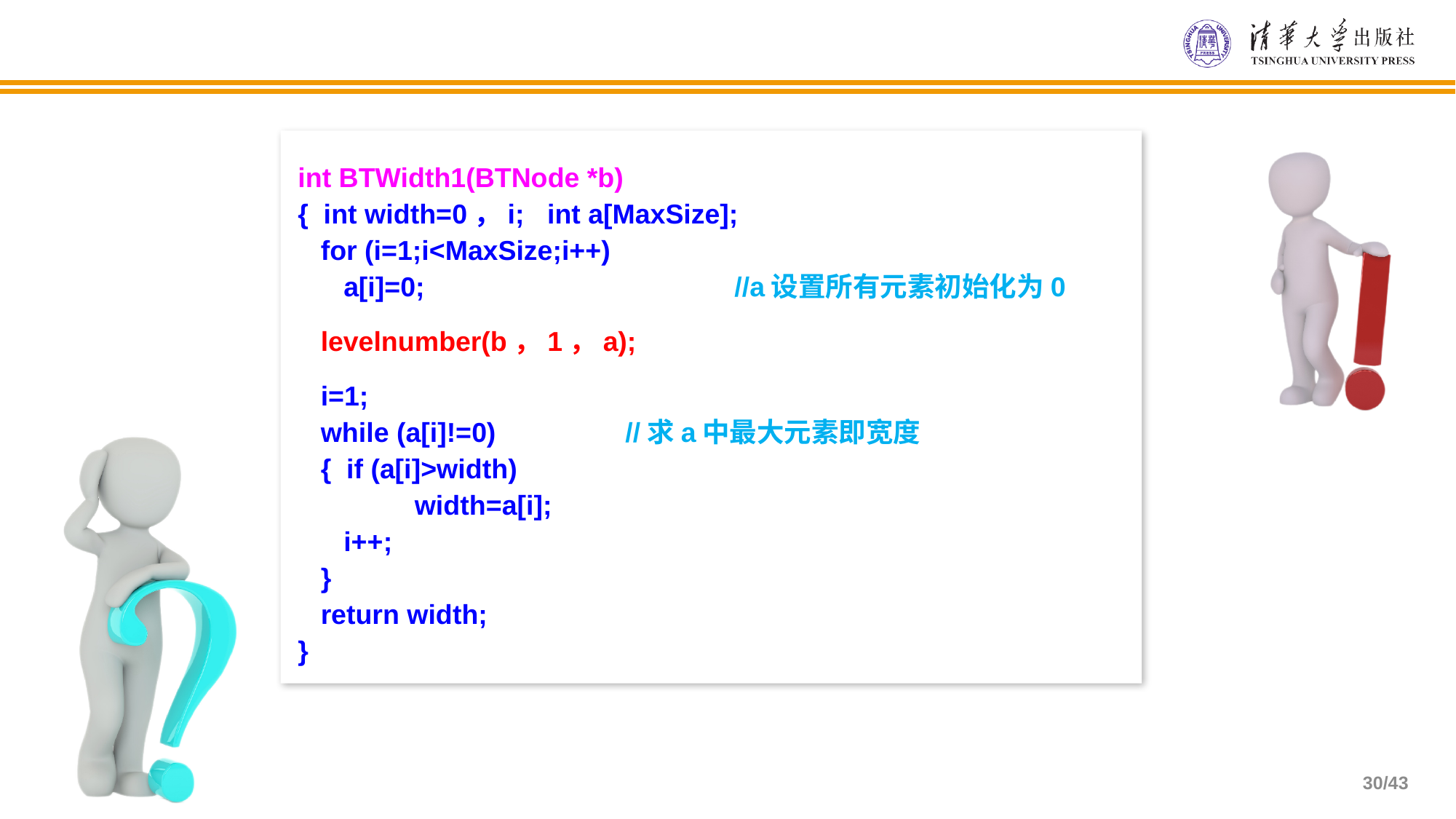

int BTWidth1(BTNode *b)
{  int width=0，i;   int a[MaxSize];
   for (i=1;i<MaxSize;i++)
      a[i]=0;			//a设置所有元素初始化为0
   levelnumber(b，1，a);
   i=1;
   while (a[i]!=0)		//求a中最大元素即宽度
   {  if (a[i]>width)
	 width=a[i];
      i++;
   }
   return width;
}
30/43